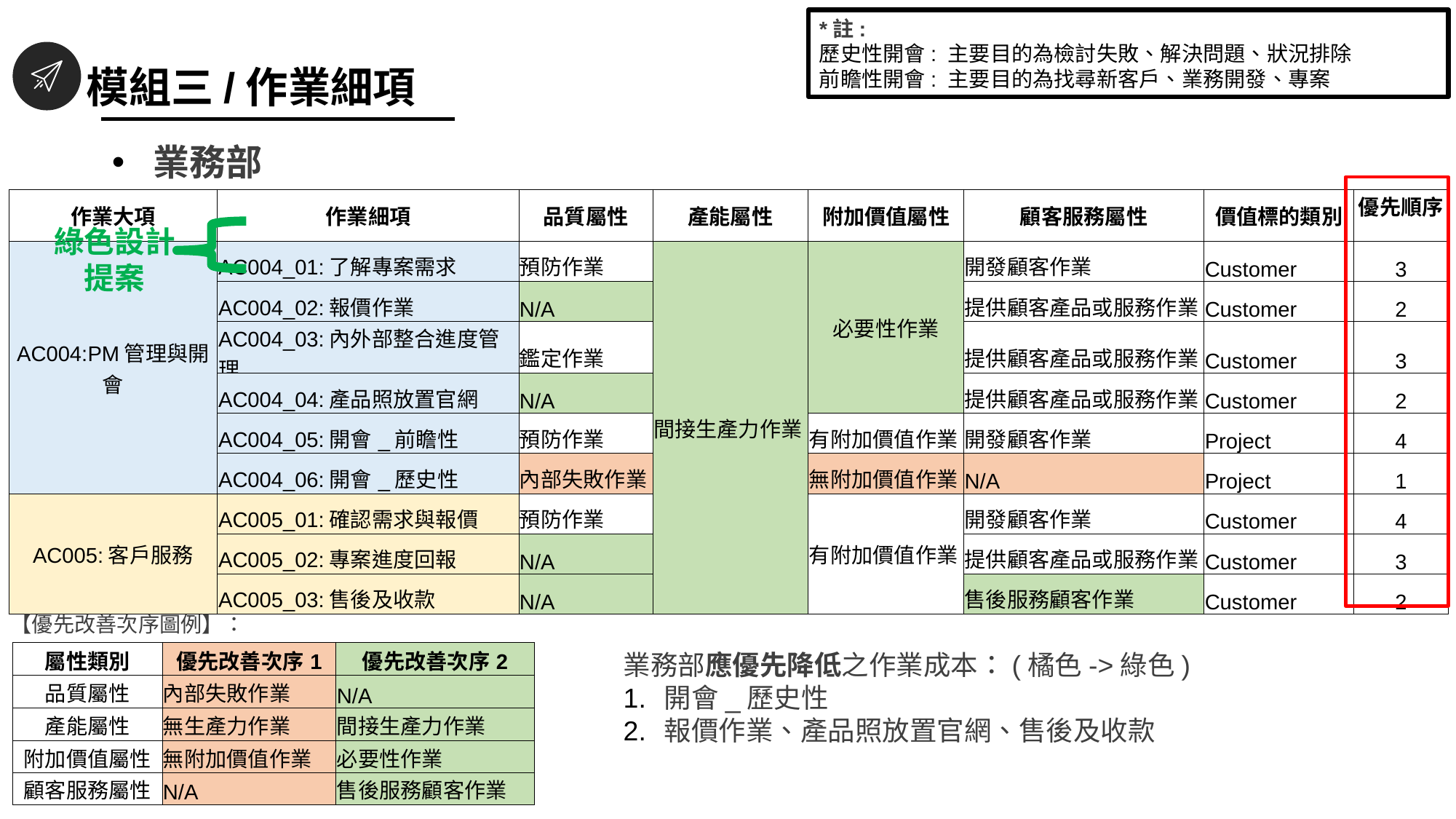

*註:
歷史性開會: 主要目的為檢討失敗、解決問題、狀況排除
前瞻性開會: 主要目的為找尋新客戶、業務開發、專案
模組三/作業細項

業務部

| 作業大項 | 作業細項 | 品質屬性 | 產能屬性 | 附加價值屬性 | 顧客服務屬性 | 價值標的類別 | 優先順序 |
| --- | --- | --- | --- | --- | --- | --- | --- |
| AC004:PM管理與開會 | AC004\_01:了解專案需求 | 預防作業 | 間接生產力作業 | 必要性作業 | 開發顧客作業 | Customer | 3 |
|  | AC004\_02:報價作業 | N/A |  |  | 提供顧客產品或服務作業 | Customer | 2 |
|  | AC004\_03:內外部整合進度管理 | 鑑定作業 |  |  | 提供顧客產品或服務作業 | Customer | 3 |
|  | AC004\_04:產品照放置官網 | N/A |  |  | 提供顧客產品或服務作業 | Customer | 2 |
|  | AC004\_05:開會\_前瞻性 | 預防作業 |  | 有附加價值作業 | 開發顧客作業 | Project | 4 |
|  | AC004\_06:開會\_歷史性 | 內部失敗作業 |  | 無附加價值作業 | N/A | Project | 1 |
| AC005:客戶服務 | AC005\_01:確認需求與報價 | 預防作業 |  | 有附加價值作業 | 開發顧客作業 | Customer | 4 |
|  | AC005\_02:專案進度回報 | N/A |  |  | 提供顧客產品或服務作業 | Customer | 3 |
|  | AC005\_03:售後及收款 | N/A |  |  | 售後服務顧客作業 | Customer | 2 |
綠色設計
提案

【優先改善次序圖例】：
| 屬性類別 | 優先改善次序1 | 優先改善次序2 |
| --- | --- | --- |
| 品質屬性 | 內部失敗作業 | N/A |
| 產能屬性 | 無生產力作業 | 間接生產力作業 |
| 附加價值屬性 | 無附加價值作業 | 必要性作業 |
| 顧客服務屬性 | N/A | 售後服務顧客作業 |
業務部應優先降低之作業成本：(橘色->綠色)
開會_歷史性
報價作業、產品照放置官網、售後及收款